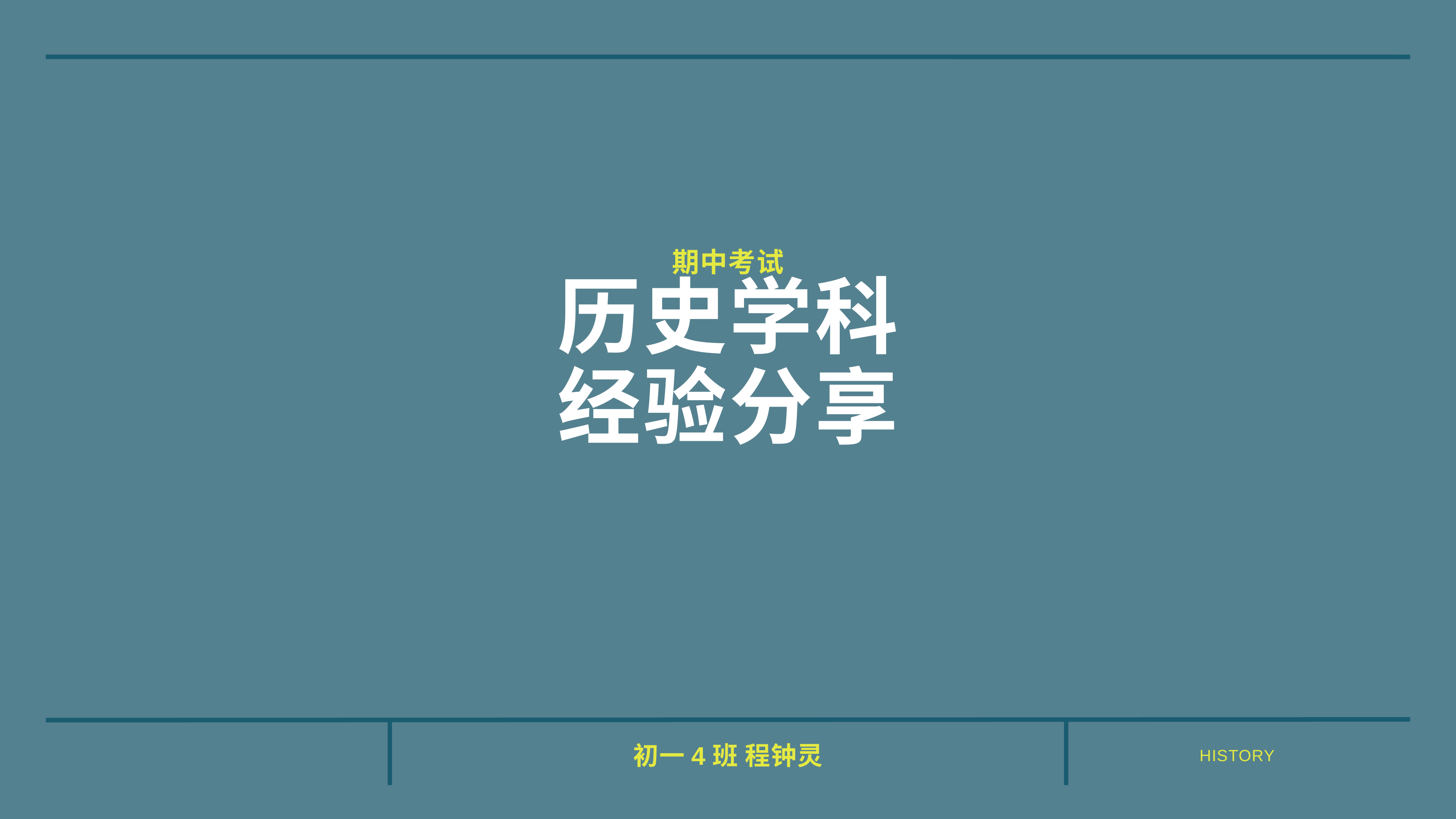

期中考试
# 历史学科
经验分享
初一4班 程钟灵

HISTORY